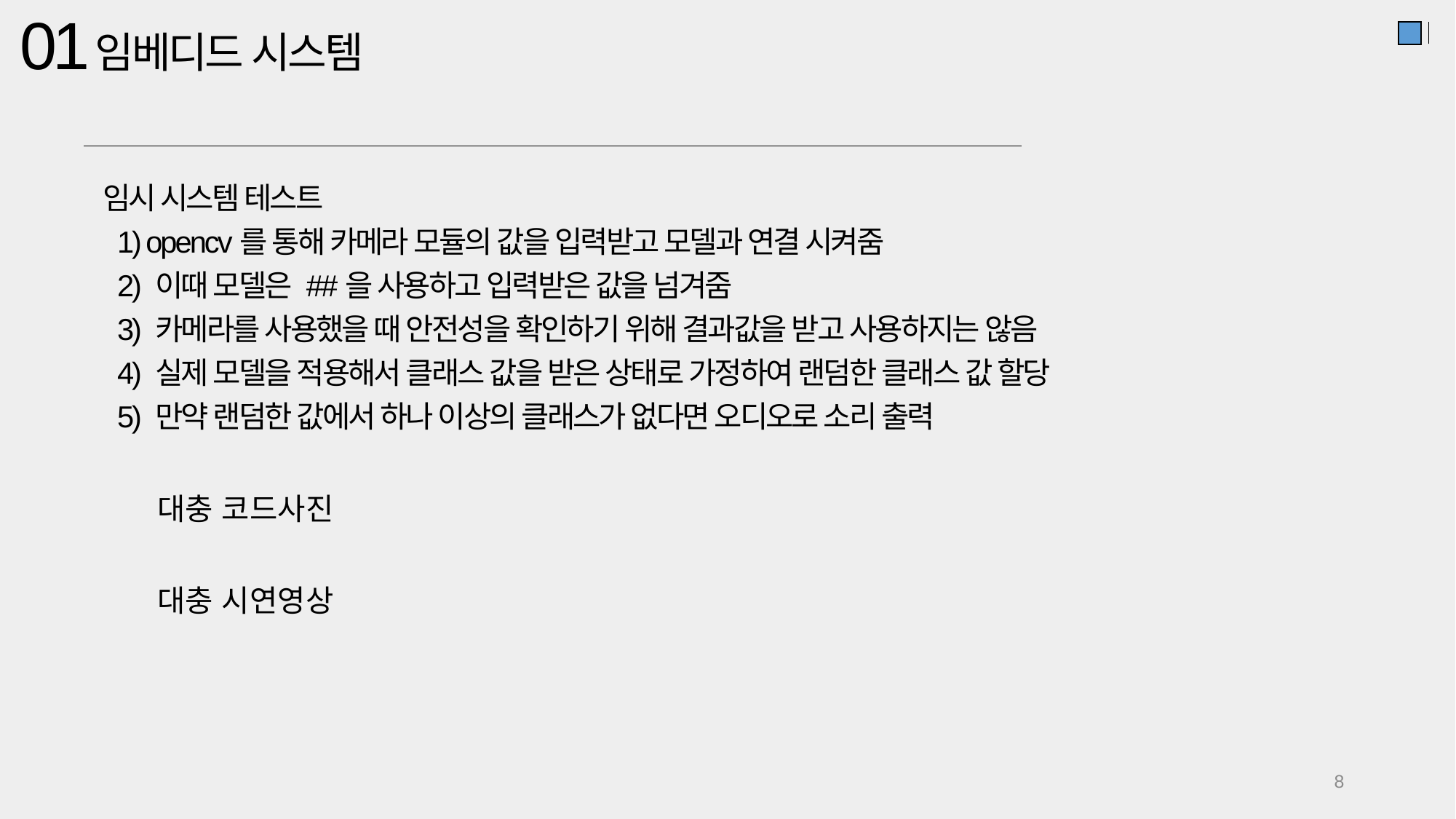

01
임베디드 시스템

임시 시스템 테스트
  1) opencv를 통해 카메라 모듈의 값을 입력받고 모델과 연결 시켜줌
  2) 이때 모델은 ##을 사용하고 입력받은 값을 넘겨줌
  3) 카메라를 사용했을 때 안전성을 확인하기 위해 결과값을 받고 사용하지는 않음
  4) 실제 모델을 적용해서 클래스 값을 받은 상태로 가정하여 랜덤한 클래스 값 할당
  5) 만약 랜덤한 값에서 하나 이상의 클래스가 없다면 오디오로 소리 출력
대충 코드사진
대충 시연영상
8